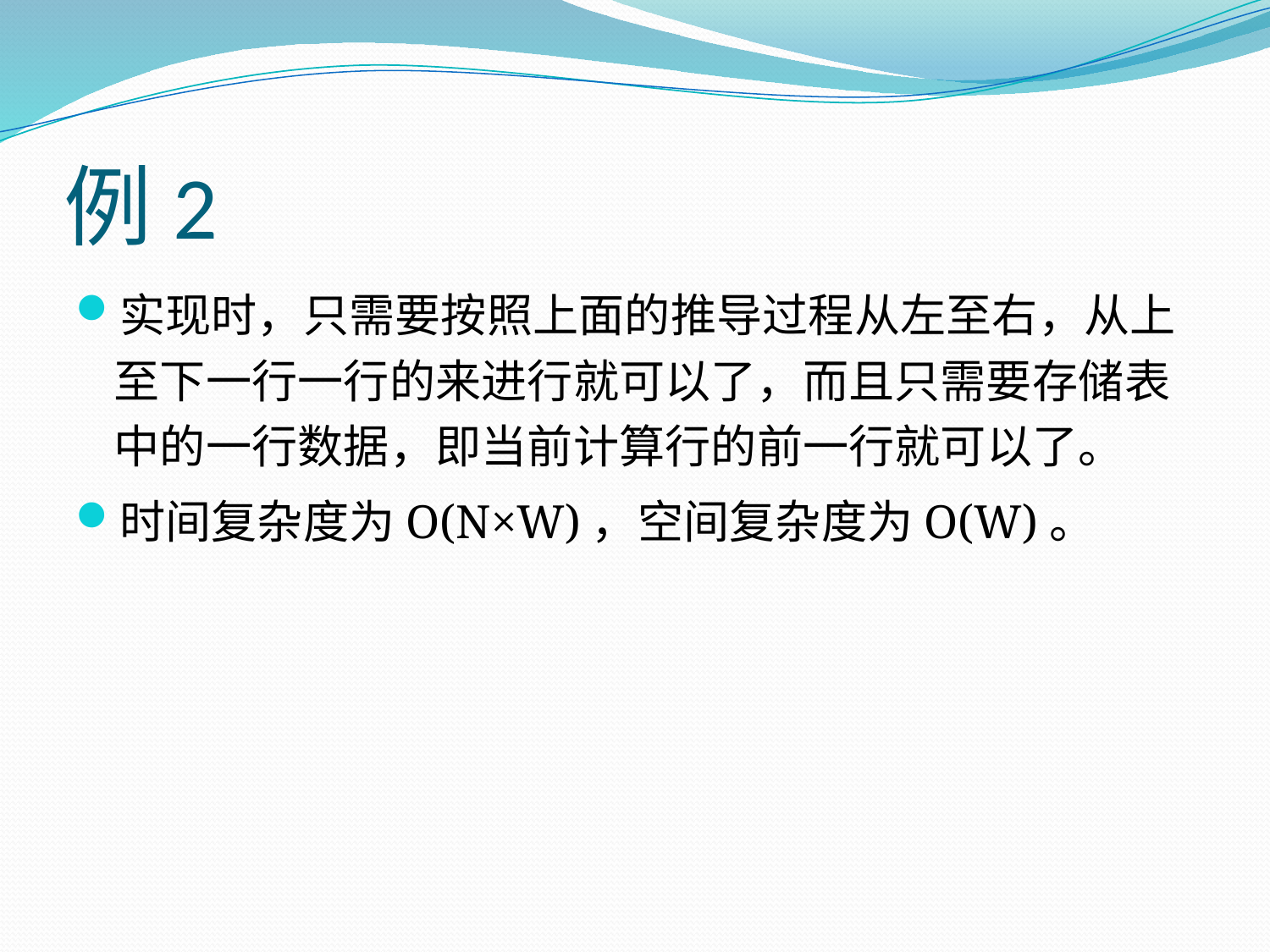

# 例2
实现时，只需要按照上面的推导过程从左至右，从上至下一行一行的来进行就可以了，而且只需要存储表中的一行数据，即当前计算行的前一行就可以了。
时间复杂度为O(N×W)，空间复杂度为O(W)。